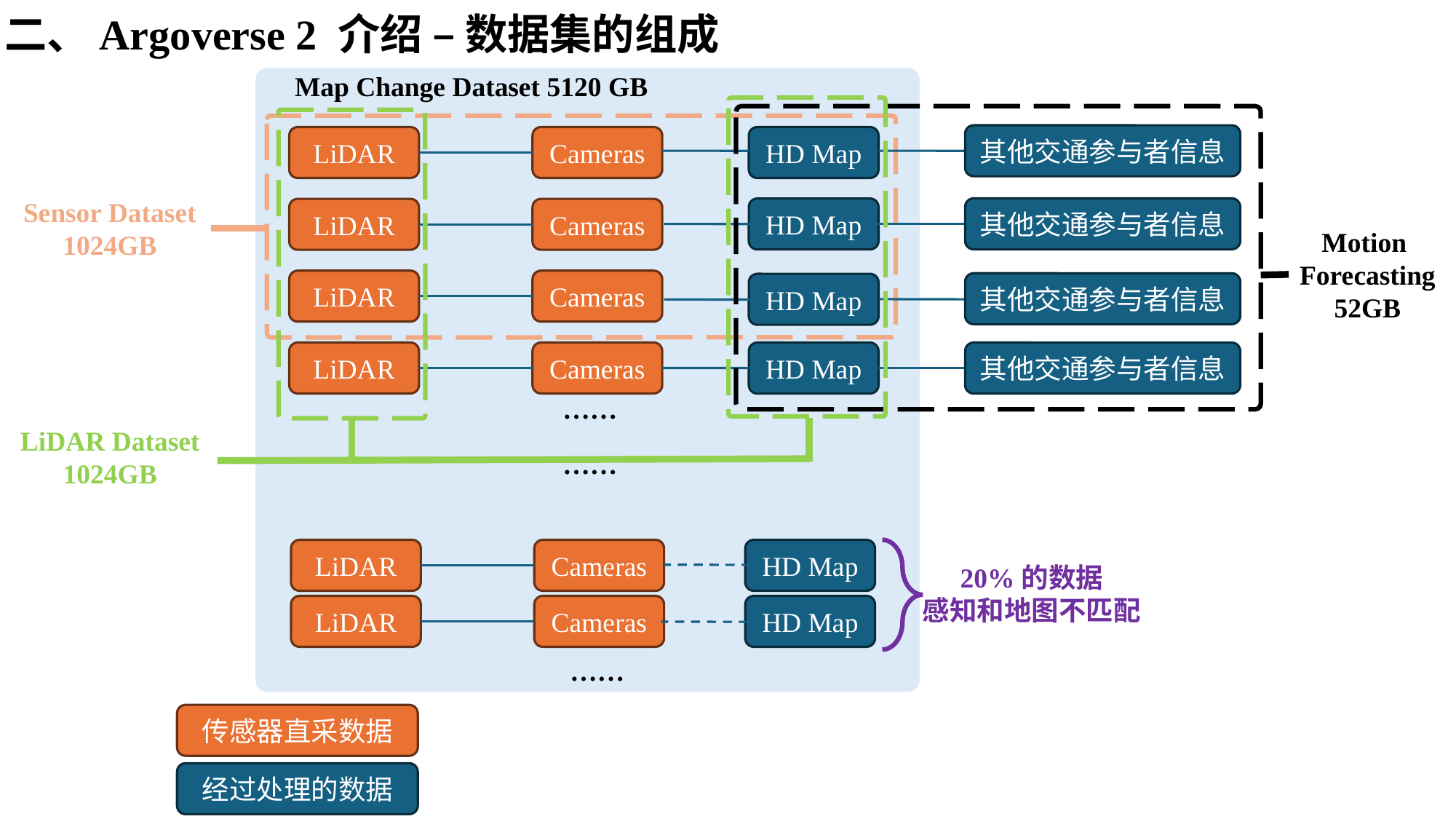

二、Argoverse 2 介绍 – 数据集的组成
Map Change Dataset 5120 GB

LiDAR Dataset
1024GB

Sensor Dataset
1024GB
其他交通参与者信息
LiDAR
Cameras
HD Map
其他交通参与者信息
HD Map
LiDAR
Cameras
Motion
Forecasting
52GB
LiDAR
Cameras
其他交通参与者信息
HD Map
LiDAR
Cameras
HD Map
其他交通参与者信息
……
……
LiDAR
Cameras
HD Map

20%的数据
感知和地图不匹配
LiDAR
Cameras
HD Map
……
传感器直采数据
经过处理的数据